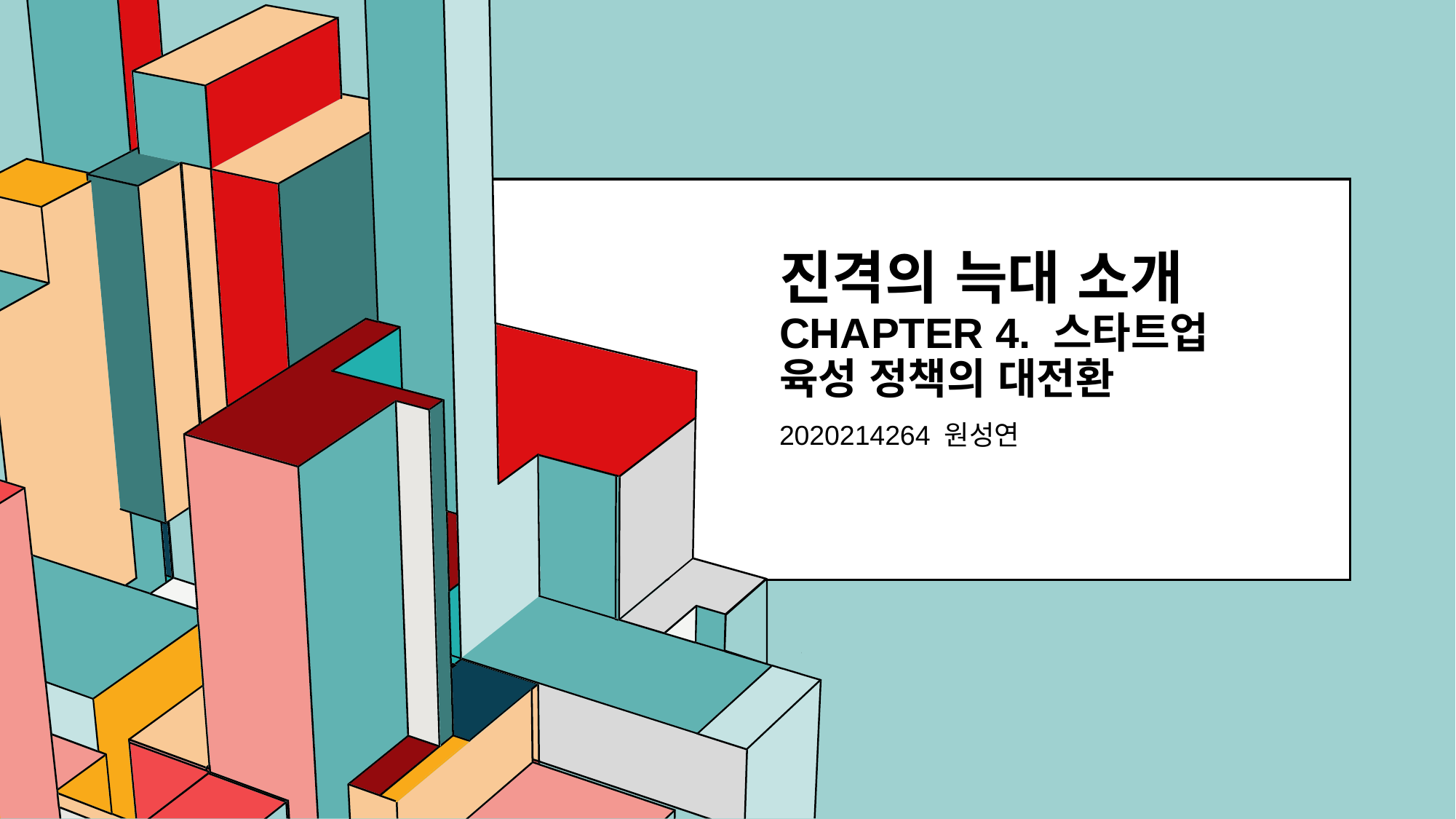

# 진격의 늑대 소개 chapter 4. 스타트업 육성 정책의 대전환
2020214264 원성연